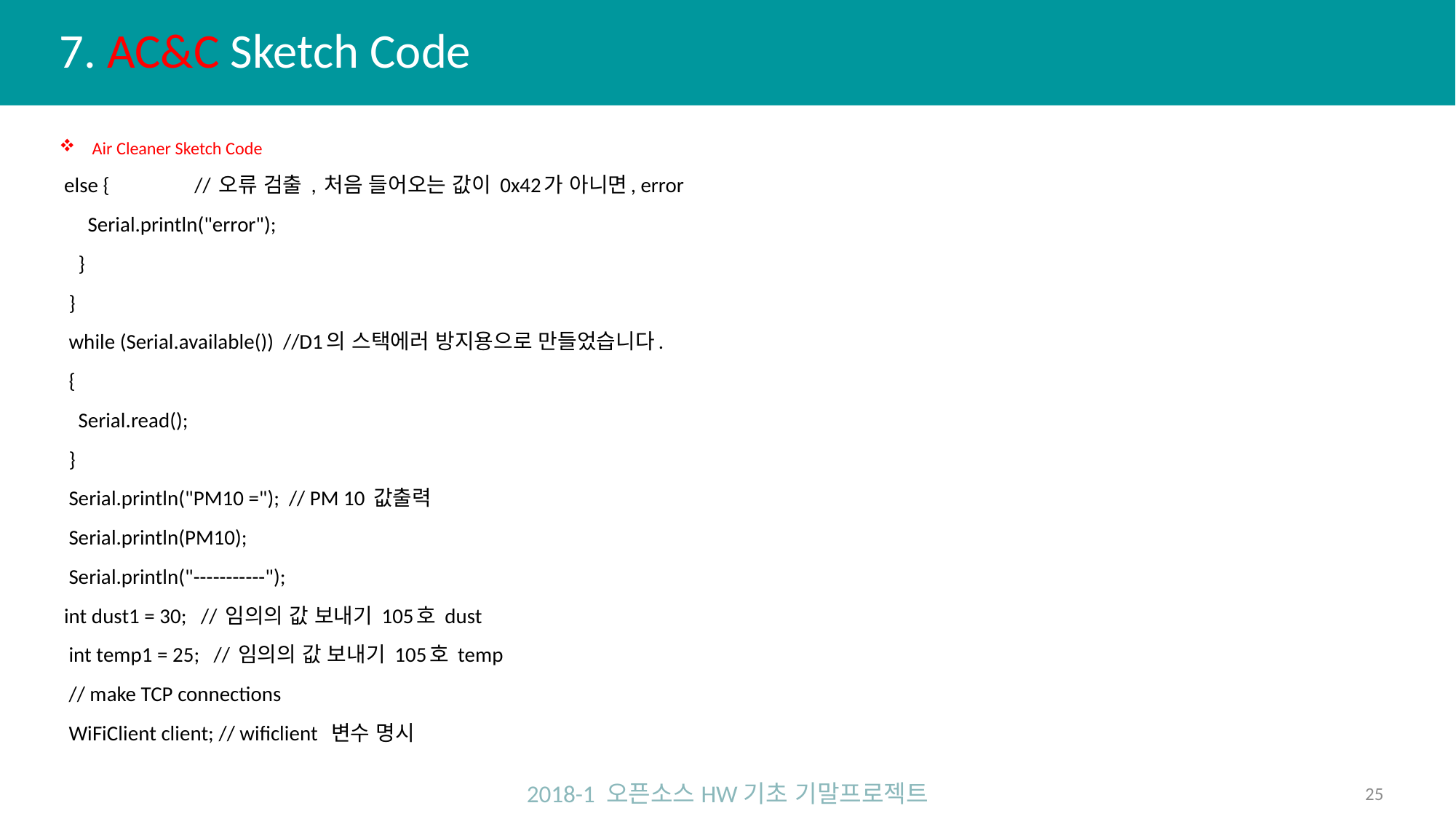

# 7. AC&C Sketch Code
 Air Cleaner Sketch Code
 else {                  // 오류 검출 , 처음 들어오는 값이 0x42가 아니면, error
      Serial.println("error");
    }
  }
  while (Serial.available())  //D1의 스택에러 방지용으로 만들었습니다.
  {
    Serial.read();
  }
  Serial.println("PM10 =");  // PM 10 값출력
  Serial.println(PM10);
  Serial.println("-----------");
 int dust1 = 30;   // 임의의 값 보내기 105호 dust
  int temp1 = 25;   // 임의의 값 보내기 105호 temp
  // make TCP connections
  WiFiClient client; // wificlient  변수 명시

2018-1 오픈소스HW기초 기말프로젝트
25